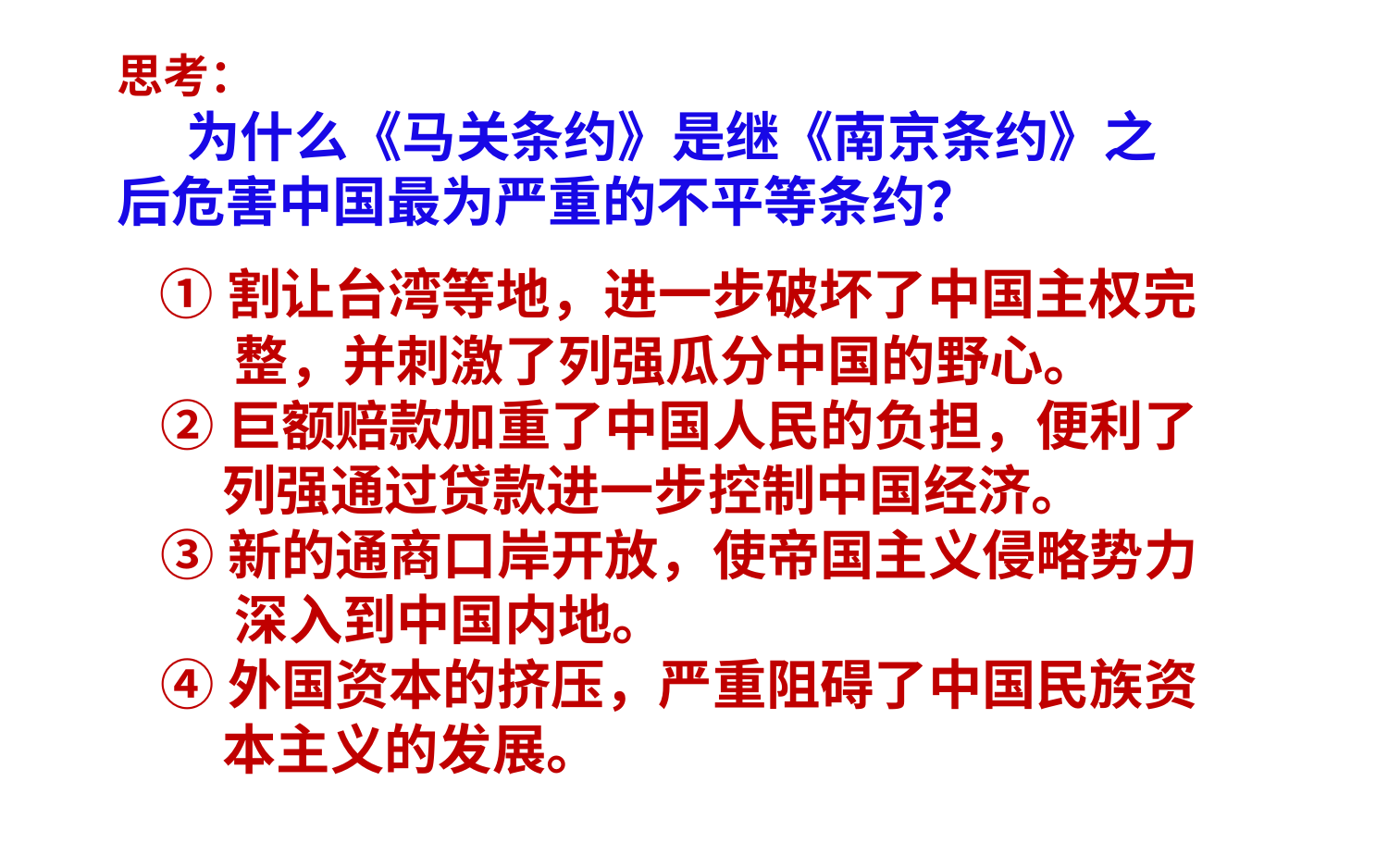

思考：
为什么《马关条约》是继《南京条约》之后危害中国最为严重的不平等条约？
       ①割让台湾等地，进一步破坏了中国主权完
             整，并刺激了列强瓜分中国的野心。
        ②巨额赔款加重了中国人民的负担，便利了
            列强通过贷款进一步控制中国经济。
        ③新的通商口岸开放，使帝国主义侵略势力
             深入到中国内地。
        ④外国资本的挤压，严重阻碍了中国民族资
            本主义的发展。